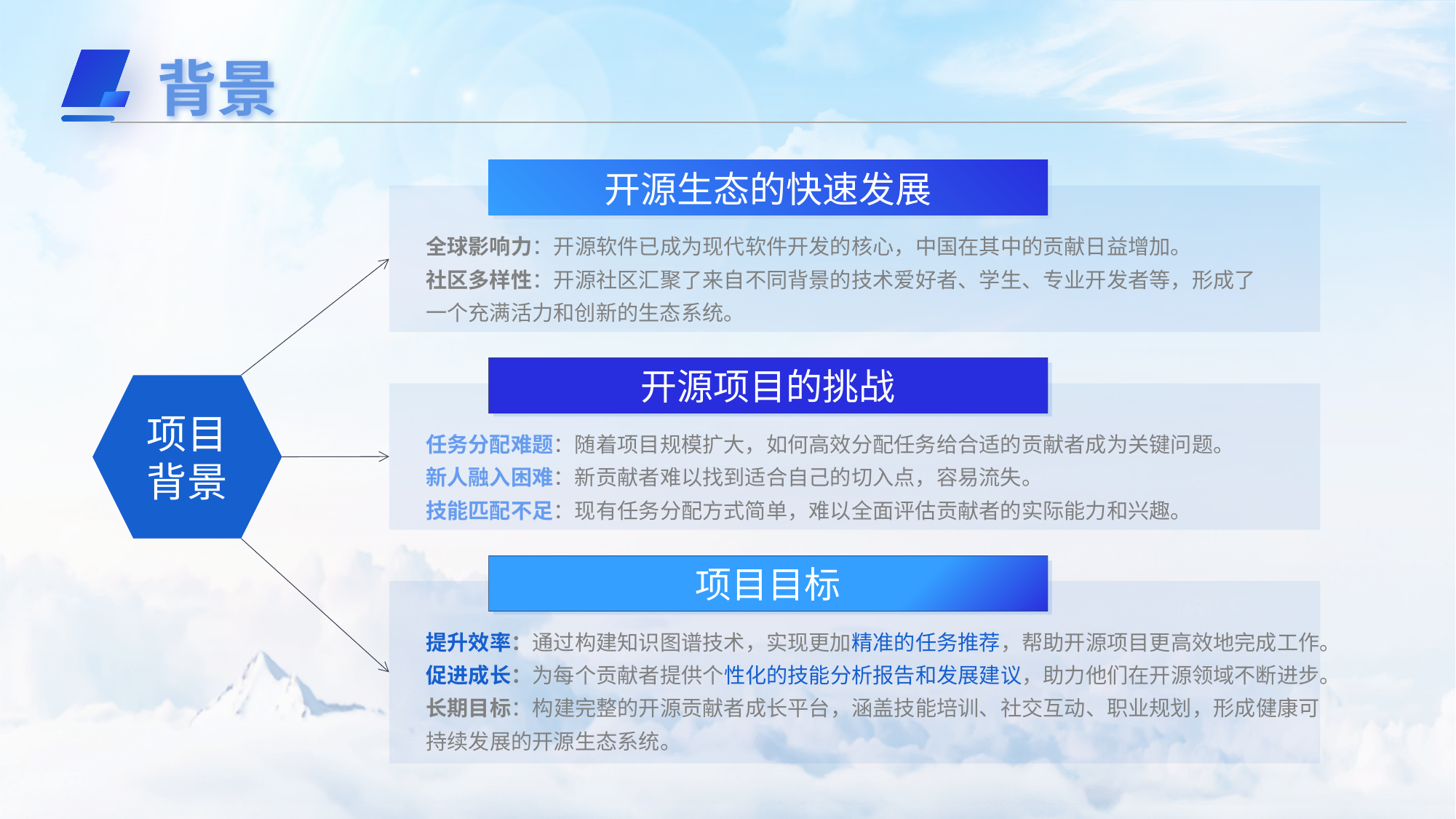

背景

开源生态的快速发展

全球影响力：开源软件已成为现代软件开发的核心，中国在其中的贡献日益增加。
社区多样性：开源社区汇聚了来自不同背景的技术爱好者、学生、专业开发者等，形成了一个充满活力和创新的生态系统。
开源项目的挑战
项目背景

任务分配难题：随着项目规模扩大，如何高效分配任务给合适的贡献者成为关键问题。
新人融入困难：新贡献者难以找到适合自己的切入点，容易流失。
技能匹配不足：现有任务分配方式简单，难以全面评估贡献者的实际能力和兴趣。
项目目标

提升效率：通过构建知识图谱技术，实现更加精准的任务推荐，帮助开源项目更高效地完成工作。
促进成长：为每个贡献者提供个性化的技能分析报告和发展建议，助力他们在开源领域不断进步。
长期目标：构建完整的开源贡献者成长平台，涵盖技能培训、社交互动、职业规划，形成健康可持续发展的开源生态系统。